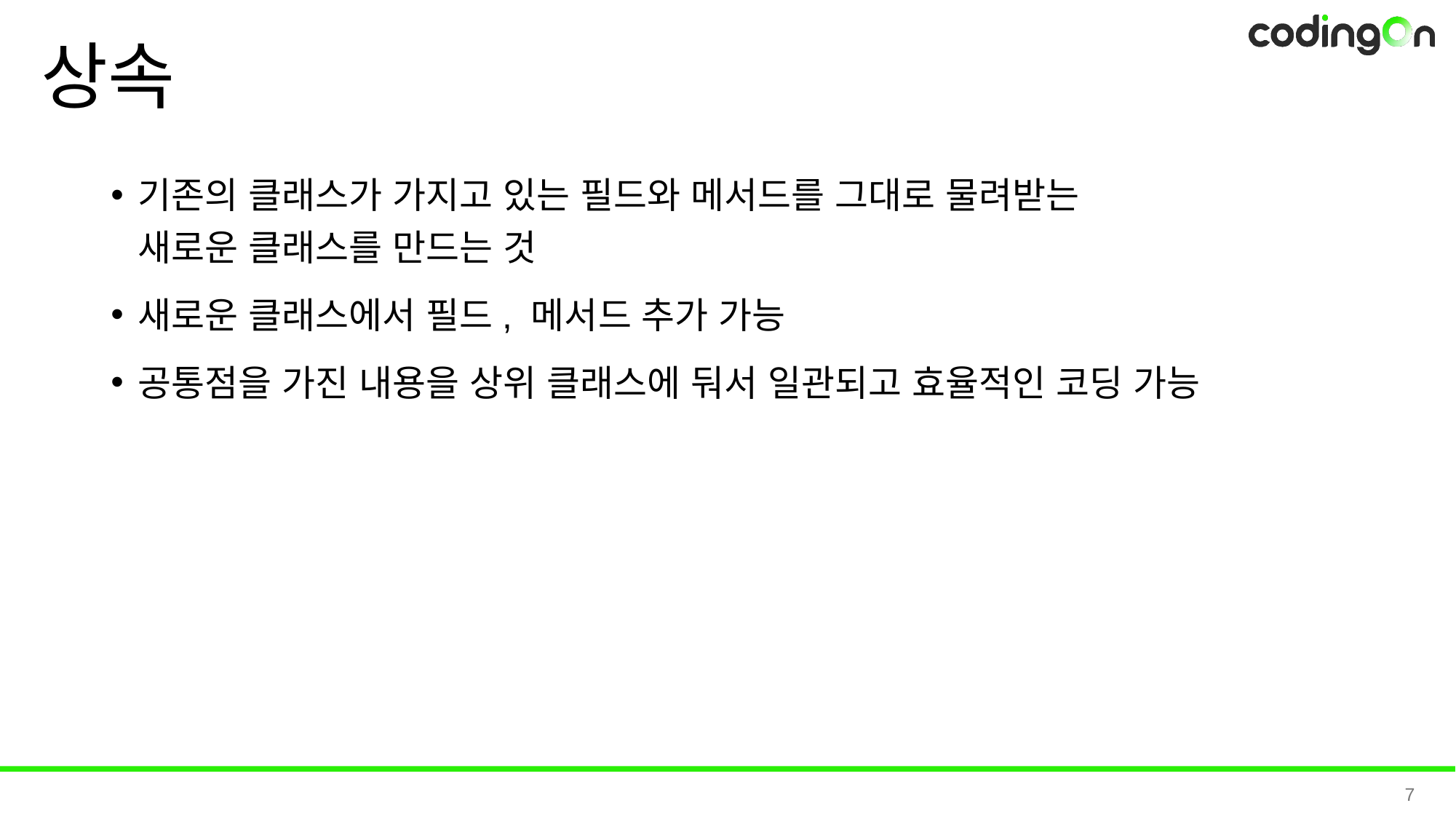

# 상속
기존의 클래스가 가지고 있는 필드와 메서드를 그대로 물려받는
새로운 클래스를 만드는 것
새로운 클래스에서 필드, 메서드 추가 가능
공통점을 가진 내용을 상위 클래스에 둬서 일관되고 효율적인 코딩 가능

7